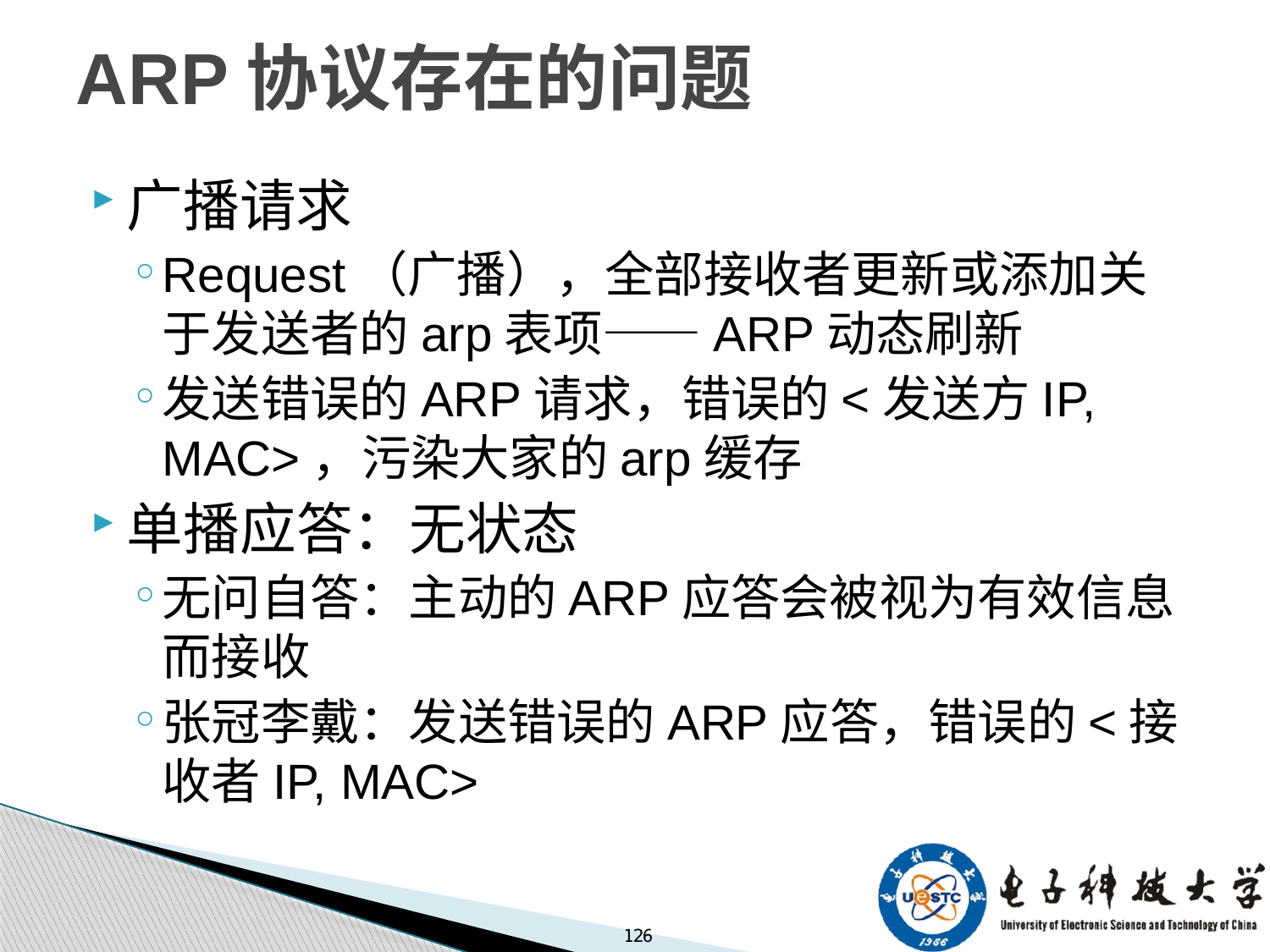

# ARP协议存在的问题
广播请求
Request（广播），全部接收者更新或添加关于发送者的arp表项——ARP动态刷新
发送错误的ARP请求，错误的<发送方IP, MAC>，污染大家的arp缓存
单播应答：无状态
无问自答：主动的ARP应答会被视为有效信息而接收
张冠李戴：发送错误的ARP应答，错误的<接收者IP, MAC>
126